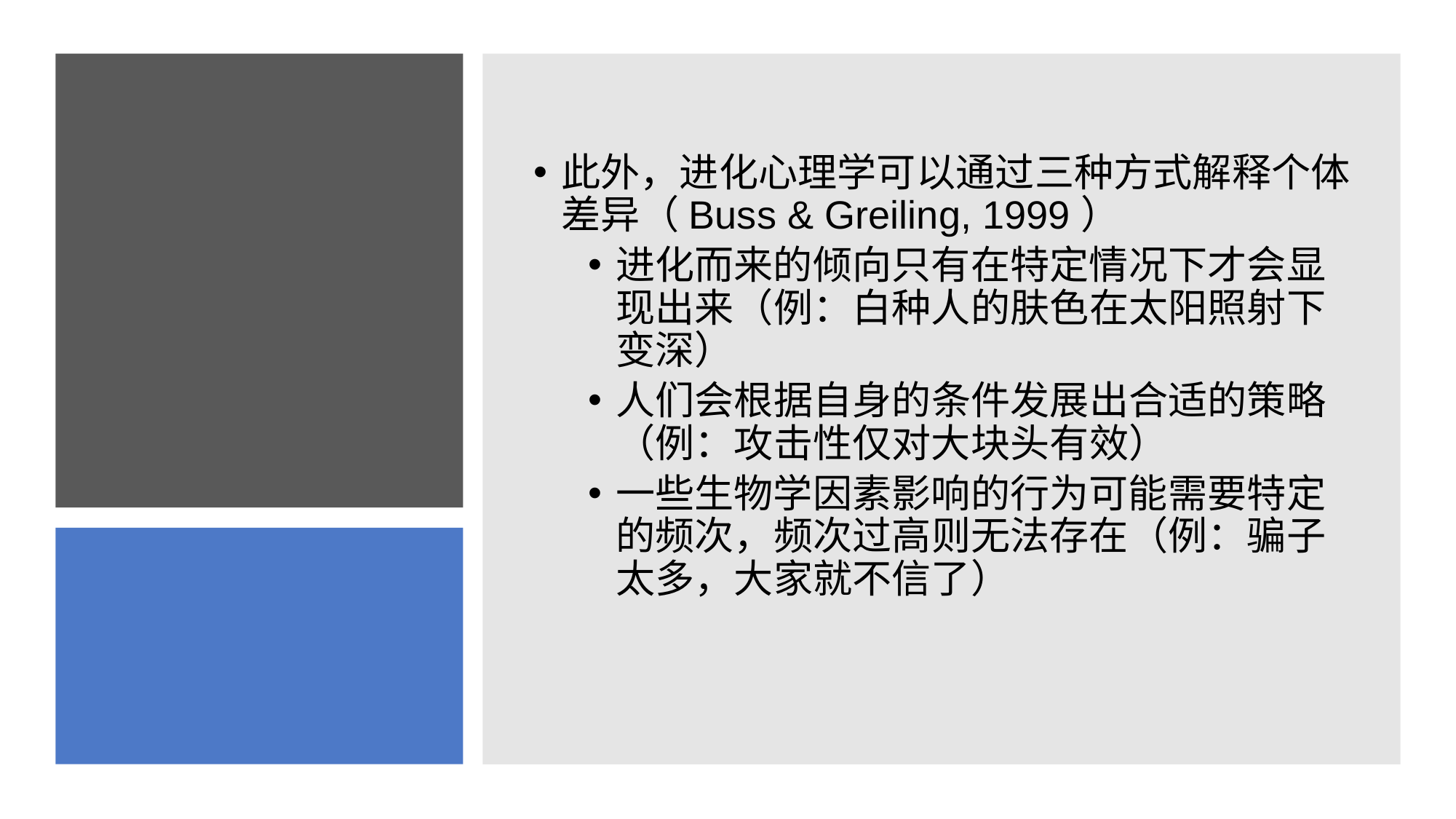

此外，进化心理学可以通过三种方式解释个体差异（Buss & Greiling, 1999）
进化而来的倾向只有在特定情况下才会显现出来（例：白种人的肤色在太阳照射下变深）
人们会根据自身的条件发展出合适的策略（例：攻击性仅对大块头有效）
一些生物学因素影响的行为可能需要特定的频次，频次过高则无法存在（例：骗子太多，大家就不信了）